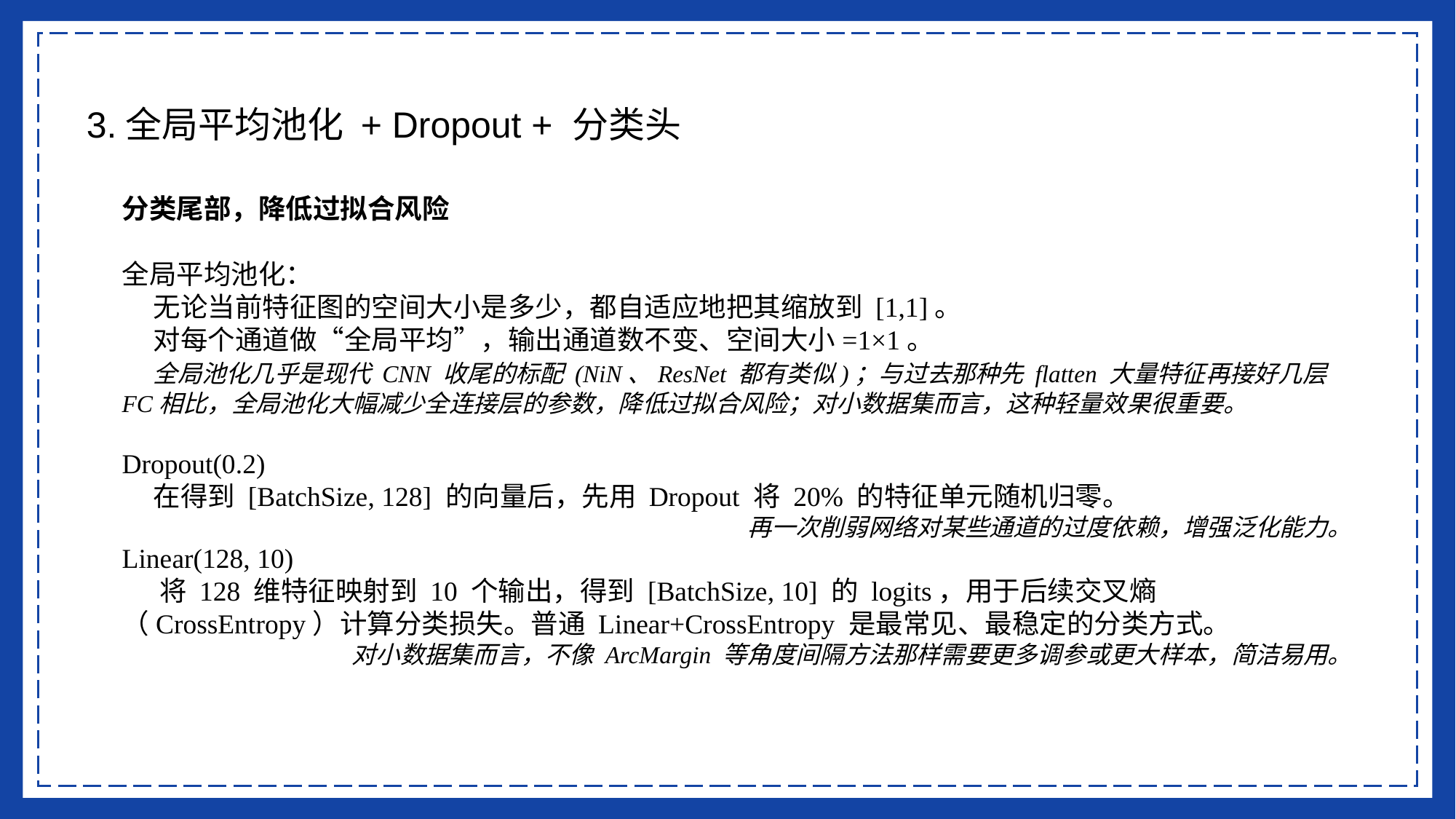

3.全局平均池化 + Dropout + 分类头
分类尾部，降低过拟合风险

全局平均池化：
    无论当前特征图的空间大小是多少，都自适应地把其缩放到 [1,1]。
    对每个通道做“全局平均”，输出通道数不变、空间大小=1×1。
    全局池化几乎是现代 CNN 收尾的标配 (NiN、ResNet 都有类似)；与过去那种先 flatten 大量特征再接好几层FC相比，全局池化大幅减少全连接层的参数，降低过拟合风险；对小数据集而言，这种轻量效果很重要。

Dropout(0.2)
    在得到 [BatchSize, 128] 的向量后，先用 Dropout 将 20% 的特征单元随机归零。
再一次削弱网络对某些通道的过度依赖，增强泛化能力。
Linear(128, 10)
     将 128 维特征映射到 10 个输出，得到 [BatchSize, 10] 的 logits，用于后续交叉熵（CrossEntropy）计算分类损失。普通 Linear+CrossEntropy 是最常见、最稳定的分类方式。
对小数据集而言，不像 ArcMargin 等角度间隔方法那样需要更多调参或更大样本，简洁易用。